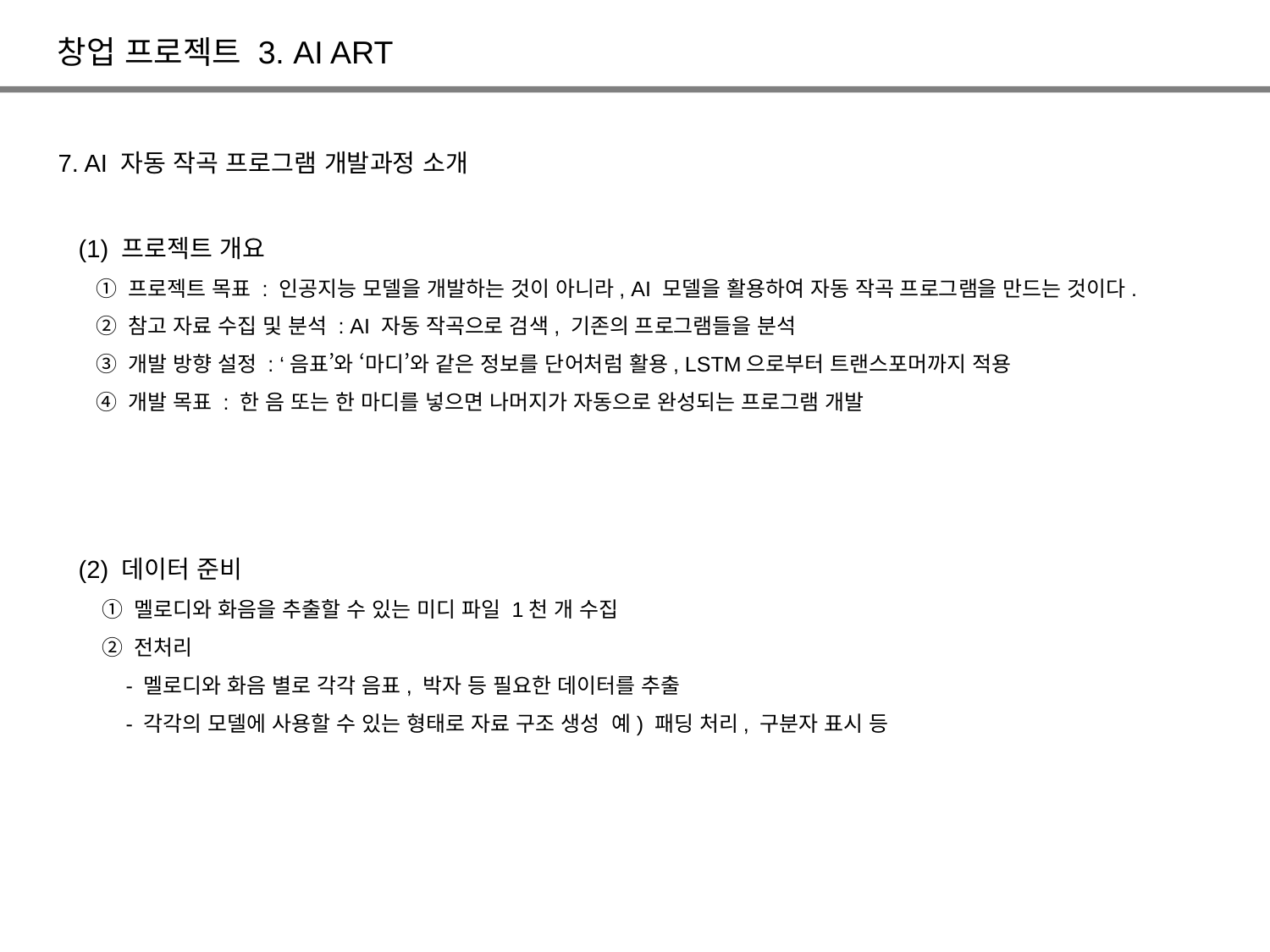

창업 프로젝트 3. AI ART

7. AI 자동 작곡 프로그램 개발과정 소개
(1) 프로젝트 개요
   ① 프로젝트 목표 : 인공지능 모델을 개발하는 것이 아니라, AI 모델을 활용하여 자동 작곡 프로그램을 만드는 것이다.
   ② 참고 자료 수집 및 분석 : AI 자동 작곡으로 검색, 기존의 프로그램들을 분석
   ③ 개발 방향 설정 : ‘음표’와 ‘마디’와 같은 정보를 단어처럼 활용, LSTM으로부터 트랜스포머까지 적용
   ④ 개발 목표 : 한 음 또는 한 마디를 넣으면 나머지가 자동으로 완성되는 프로그램 개발
(2) 데이터 준비
    ① 멜로디와 화음을 추출할 수 있는 미디 파일 1천 개 수집
    ② 전처리
        - 멜로디와 화음 별로 각각 음표, 박자 등 필요한 데이터를 추출
        - 각각의 모델에 사용할 수 있는 형태로 자료 구조 생성  예) 패딩 처리, 구분자 표시 등